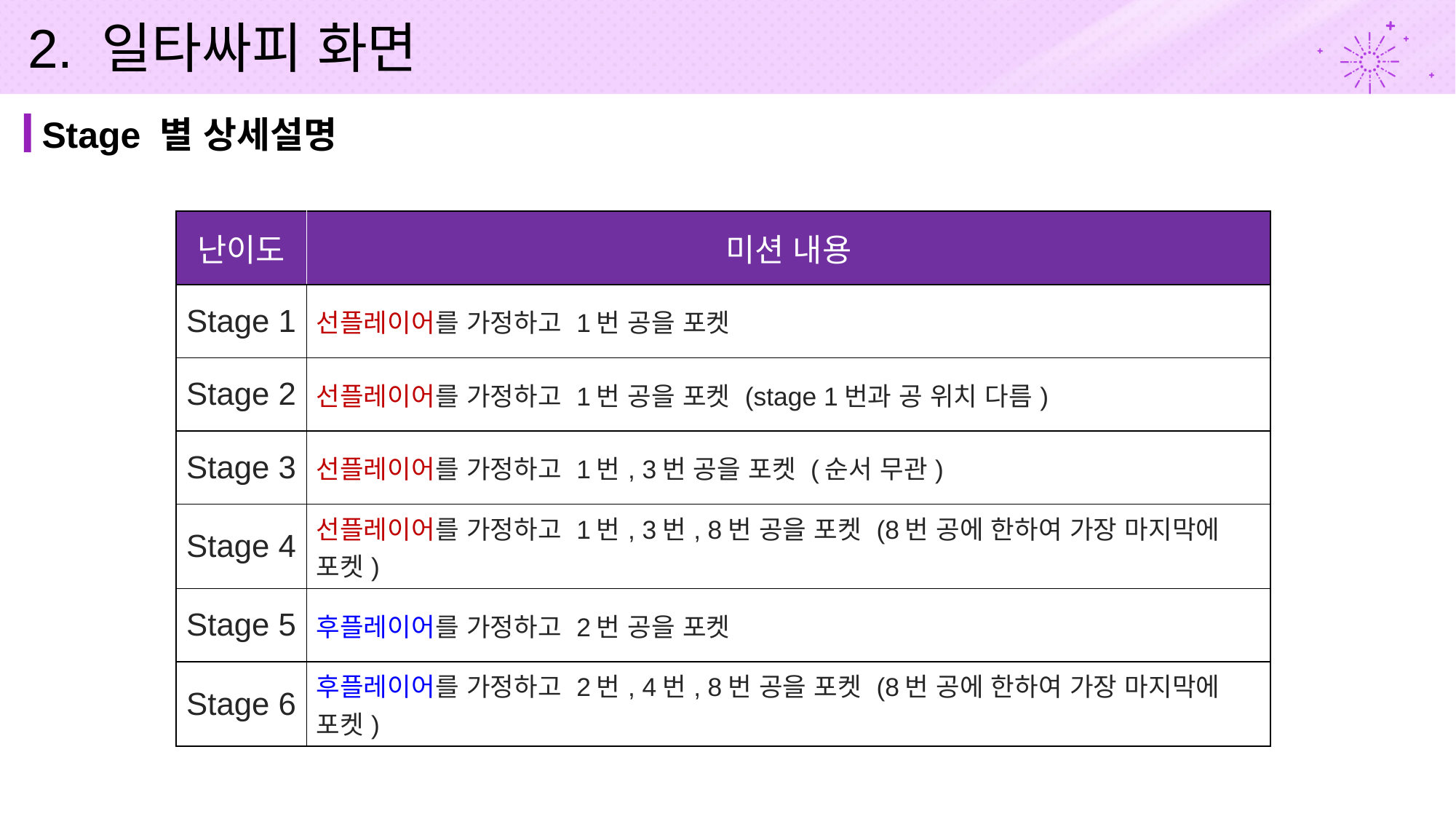

2. 일타싸피 화면
Stage 별 상세설명

| 난이도 | 미션 내용 |
| --- | --- |
| Stage 1 | 선플레이어를 가정하고 1번 공을 포켓 |
| Stage 2 | 선플레이어를 가정하고 1번 공을 포켓 (stage 1번과 공 위치 다름) |
| Stage 3 | 선플레이어를 가정하고 1번, 3번 공을 포켓 (순서 무관) |
| Stage 4 | 선플레이어를 가정하고 1번, 3번, 8번 공을 포켓 (8번 공에 한하여 가장 마지막에 포켓) |
| Stage 5 | 후플레이어를 가정하고 2번 공을 포켓 |
| Stage 6 | 후플레이어를 가정하고 2번, 4번, 8번 공을 포켓 (8번 공에 한하여 가장 마지막에 포켓) |